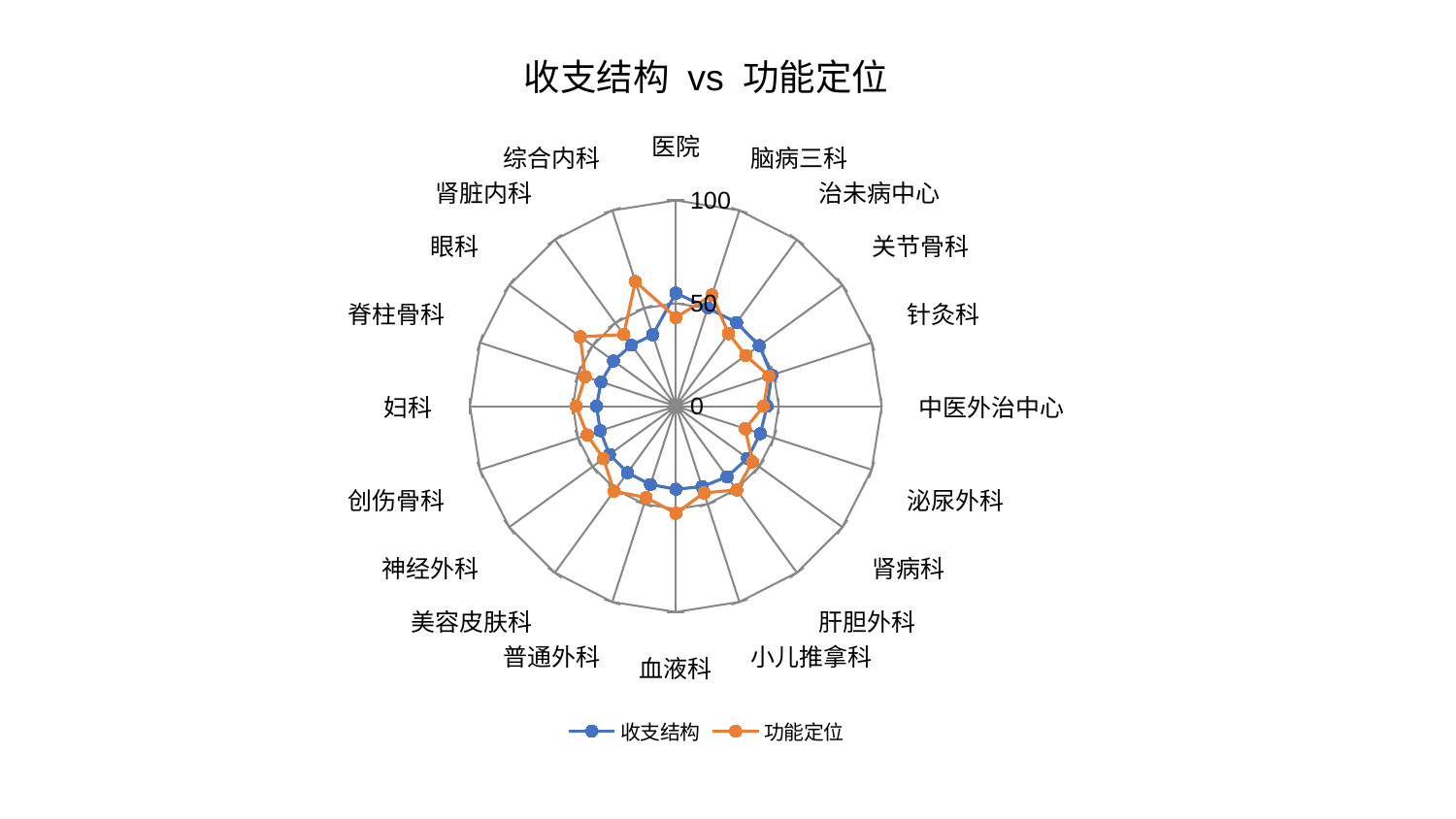

### Chart: 收支结构 vs 功能定位

| Category | 收支结构 | 功能定位 |
|---|---|---|
| 医院 | 54.95691693880128 | 43.09773074759336 |
| 脑病三科 | 50.215351961772676 | 56.83937788556471 |
| 治未病中心 | 50.194685779847056 | 43.565481753819356 |
| 关节骨科 | 50.09272656986431 | 41.97513414561318 |
| 针灸科 | 48.98117708475224 | 47.53995029037269 |
| 中医外治中心 | 44.34000276992137 | 42.604310453307534 |
| 泌尿外科 | 43.17385954096317 | 35.46483171387057 |
| 肾病科 | 43.06097378745656 | 46.00023108312023 |
| 肝胆外科 | 42.41040369024168 | 50.304767321000234 |
| 小儿推拿科 | 41.113942013215905 | 44.31384486966354 |
| 血液科 | 40.36716182180111 | 52.0413456422125 |
| 普通外科 | 40.0156189112402 | 46.7022814203802 |
| 美容皮肤科 | 39.94106802908416 | 51.05512837706424 |
| 神经外科 | 39.881705884906665 | 43.461471552945014 |
| 创伤骨科 | 38.63435202880307 | 45.23491680671732 |
| 妇科 | 38.54295230049725 | 48.48384695434626 |
| 脊柱骨科 | 38.20355018248385 | 46.35384323030102 |
| 眼科 | 37.45709786176734 | 57.388925592447976 |
| 肾脏内科 | 36.658090339310135 | 43.07010461397771 |
| 综合内科 | 36.42999441454717 | 63.667965036112285 |
70